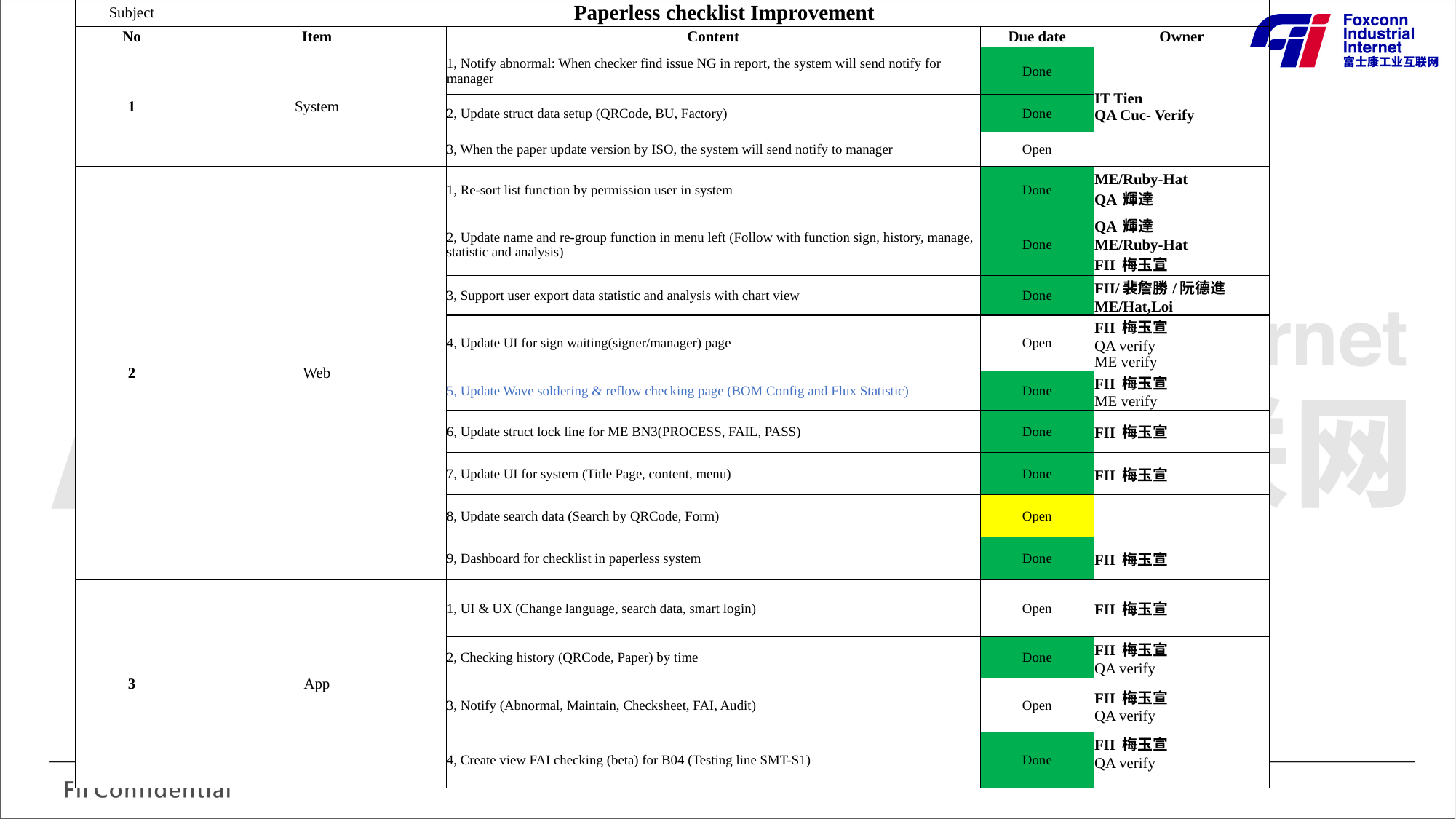

| Subject | Paperless checklist Improvement |  |  |  |
| --- | --- | --- | --- | --- |
| No | Item | Content | Due date | Owner |
| 1 | System | 1, Notify abnormal: When checker find issue NG in report, the system will send notify for manager | Done | IT Tien QA Cuc- Verify |
|  |  | 2, Update struct data setup (QRCode, BU, Factory) | Done |  |
|  |  | 3, When the paper update version by ISO, the system will send notify to manager | Open |  |
| 2 | Web | 1, Re-sort list function by permission user in system | Done | ME/Ruby-Hat QA 輝達 |
|  |  | 2, Update name and re-group function in menu left (Follow with function sign, history, manage, statistic and analysis) | Done | QA 輝達 ME/Ruby-Hat FII 梅玉宣 |
|  |  | 3, Support user export data statistic and analysis with chart view | Done | FII/裴詹勝/阮德進 ME/Hat,Loi |
|  |  | 4, Update UI for sign waiting(signer/manager) page | Open | FII 梅玉宣 QA verify ME verify |
|  |  | 5, Update Wave soldering & reflow checking page (BOM Config and Flux Statistic) | Done | FII 梅玉宣 ME verify |
|  |  | 6, Update struct lock line for ME BN3(PROCESS, FAIL, PASS) | Done | FII 梅玉宣 |
|  |  | 7, Update UI for system (Title Page, content, menu) | Done | FII 梅玉宣 |
|  |  | 8, Update search data (Search by QRCode, Form) | Open |  |
|  |  | 9, Dashboard for checklist in paperless system | Done | FII 梅玉宣 |
| 3 | App | 1, UI & UX (Change language, search data, smart login) | Open | FII 梅玉宣 |
|  |  | 2, Checking history (QRCode, Paper) by time | Done | FII 梅玉宣 QA verify |
|  |  | 3, Notify (Abnormal, Maintain, Checksheet, FAI, Audit) | Open | FII 梅玉宣 QA verify |
|  |  | 4, Create view FAI checking (beta) for B04 (Testing line SMT-S1) | Done | FII 梅玉宣 QA verify |